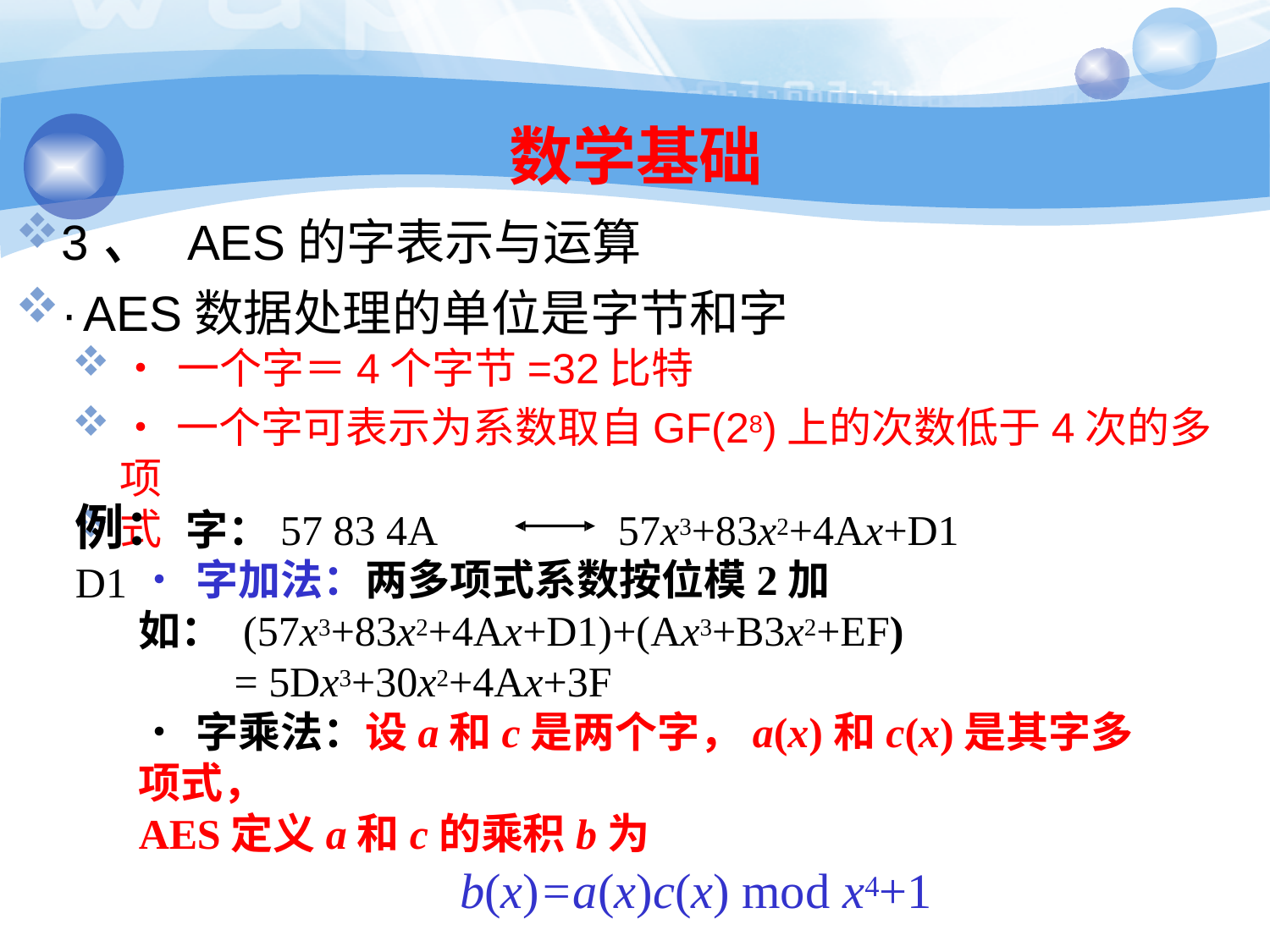

128
# 数学基础
3、 AES的字表示与运算
·AES数据处理的单位是字节和字
•一个字＝4个字节=32比特
•一个字可表示为系数取自GF(28)上的次数低于4次的多项
式
例： 字：57 83 4A D1
57x3+83x2+4Ax+D1

•字加法：两多项式系数按位模2加
如： (57x3+83x2+4Ax+D1)+(Ax3+B3x2+EF)
= 5Dx3+30x2+4Ax+3F
•字乘法：设a和c是两个字，a(x)和c(x)是其字多项式，
AES定义a和c的乘积b为
b(x)=a(x)c(x) mod x4+1